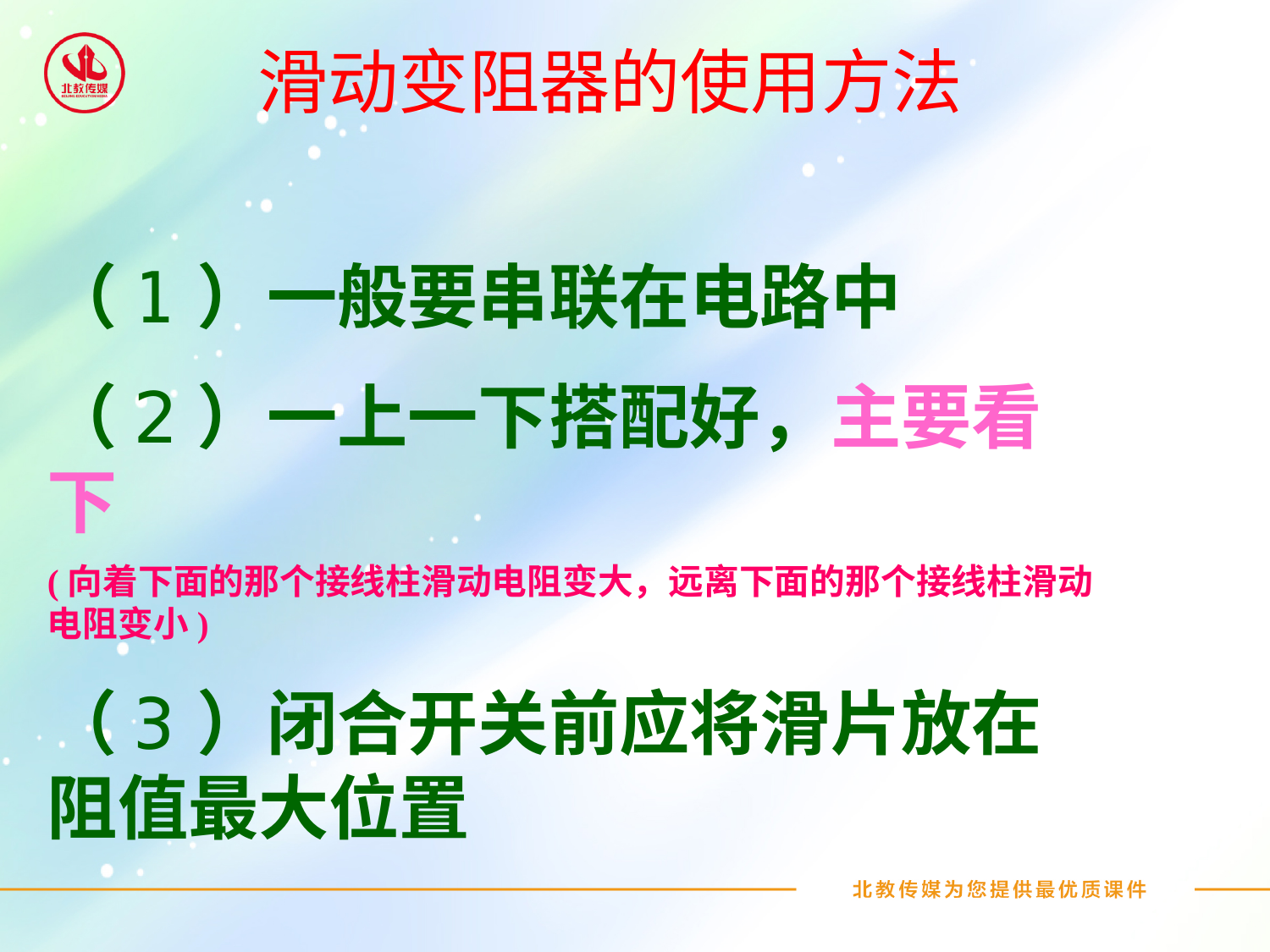

滑动变阻器的使用方法
（1）一般要串联在电路中
（2）一上一下搭配好，主要看下
(向着下面的那个接线柱滑动电阻变大，远离下面的那个接线柱滑动电阻变小)
（3）闭合开关前应将滑片放在阻值最大位置